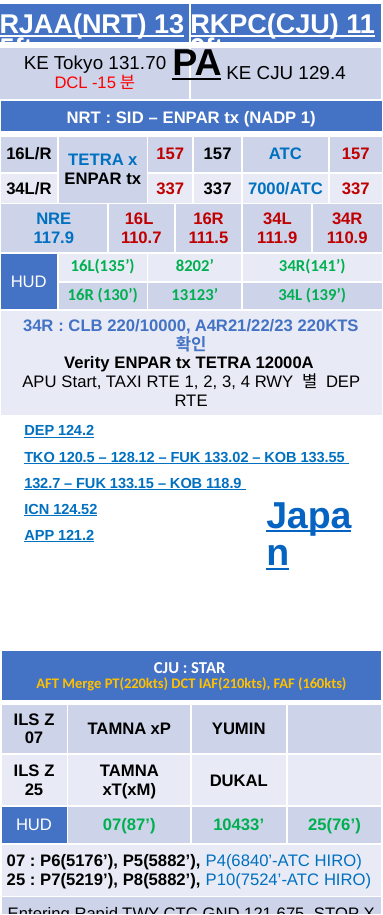

| RJAA(NRT) 135ft | RKPC(CJU) 119ft |
| --- | --- |
| KE Tokyo 131.70 DCL -15분 | KE CJU 129.4 |
PA
| NRT : SID – ENPAR tx (NADP 1) |  |  |  |  |  |  |  |  |
| --- | --- | --- | --- | --- | --- | --- | --- | --- |
| 16L/R | TETRA x ENPAR tx |  | 157 |  | 157 | ATC |  | 157 |
| 34L/R |  |  | 337 |  | 337 | 7000/ATC |  | 337 |
| NRE 117.9 |  | 16L 110.7 |  | 16R 111.5 |  | 34L 111.9 | 34R 110.9 |  |
| HUD | 16L(135’) |  | 8202’ |  |  | 34R(141’) |  |  |
|  | 16R (130’) |  | 13123’ |  |  | 34L (139’) |  |  |
| 34R : CLB 220/10000, A4R21/22/23 220KTS 확인 Verity ENPAR tx TETRA 12000A APU Start, TAXI RTE 1, 2, 3, 4 RWY 별 DEP RTE |  |  |  |  |  |  |  |  |
DEP 124.2
TKO 120.5 – 128.12 – FUK 133.02 – KOB 133.55
132.7 – FUK 133.15 – KOB 118.9
ICN 124.52
APP 121.2
Japan
| CJU : STAR AFT Merge PT(220kts) DCT IAF(210kts), FAF (160kts) |  |  |  |
| --- | --- | --- | --- |
| ILS Z 07 | TAMNA xP | YUMIN |  |
| ILS Z 25 | TAMNA xT(xM) | DUKAL |  |
| HUD | 07(87’) | 10433’ | 25(76’) |
| 07 : P6(5176’), P5(5882’), P4(6840’-ATC HIRO) 25 : P7(5219’), P8(5882’), P10(7524’-ATC HIRO) |  |  |  |
| Entering Rapid TWY CTC GND 121.675, STOP X HST 40KTS |  |  |  |